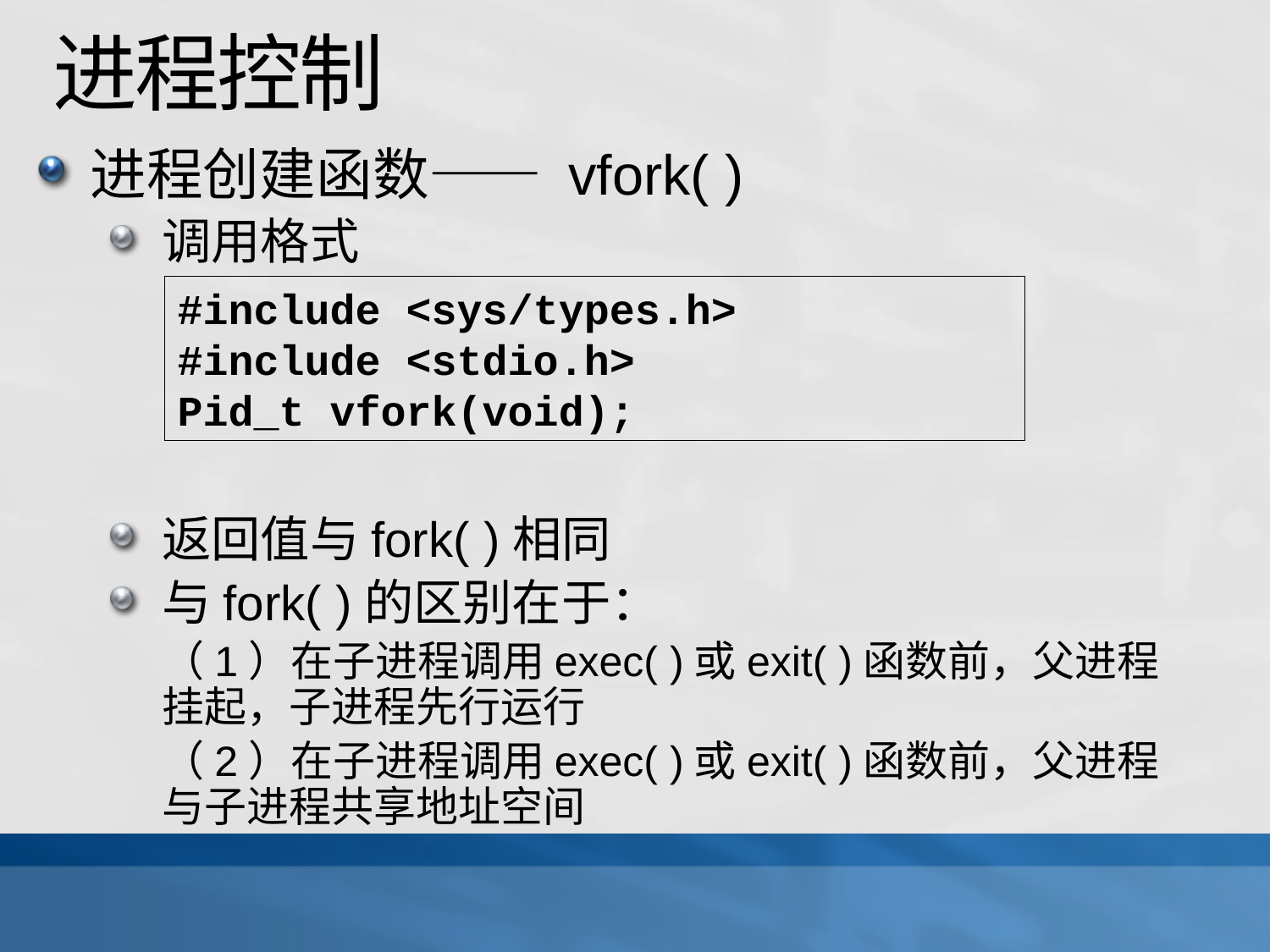

# 进程控制
进程创建函数—— vfork( )
调用格式

返回值与fork( )相同
与fork( )的区别在于：
（1）在子进程调用exec( )或exit( )函数前，父进程挂起，子进程先行运行
（2）在子进程调用exec( )或exit( )函数前，父进程与子进程共享地址空间
#include <sys/types.h>
#include <stdio.h>
Pid_t vfork(void);